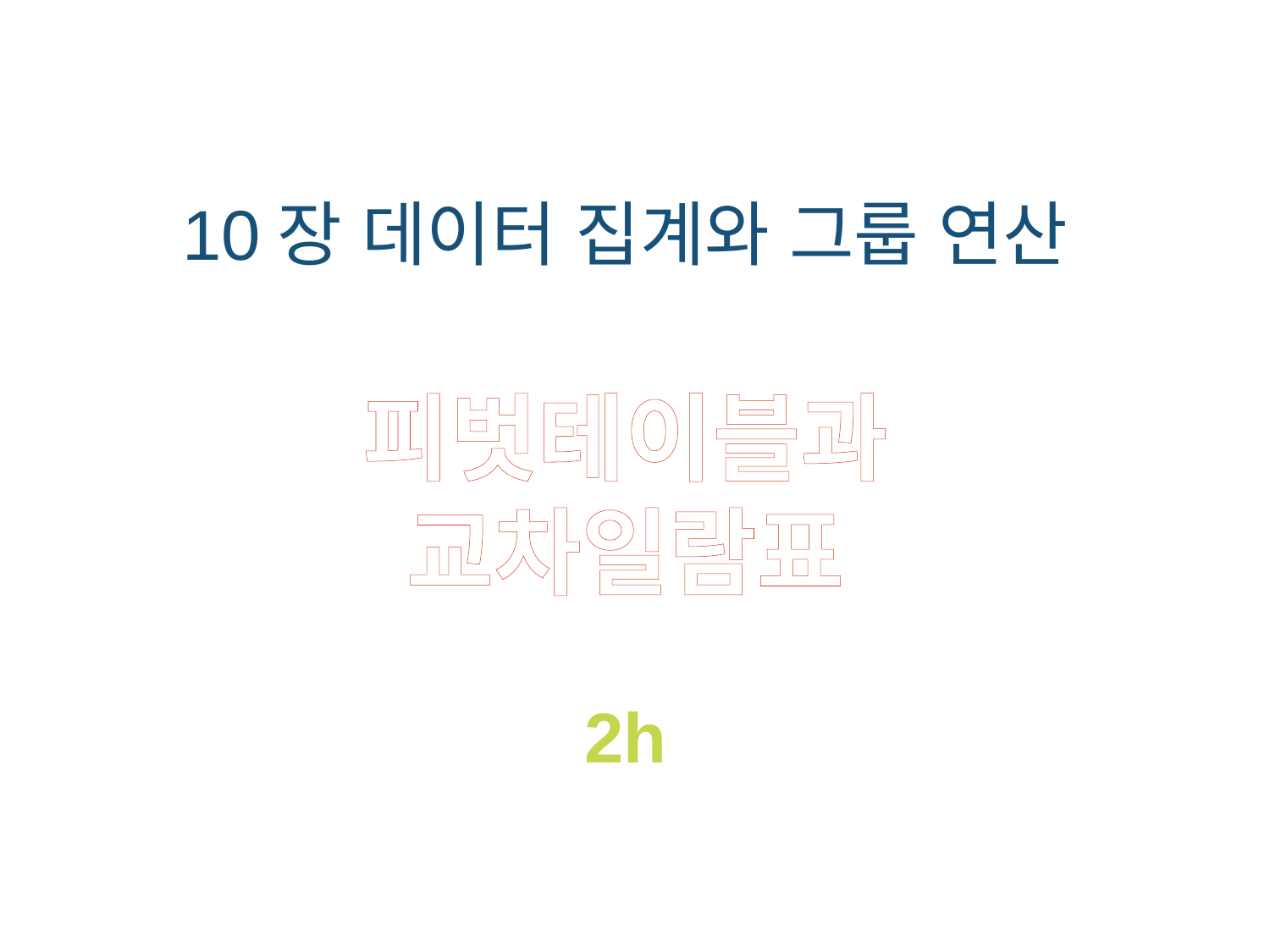

10장 데이터 집계와 그룹 연산
피벗테이블과
교차일람표
2h